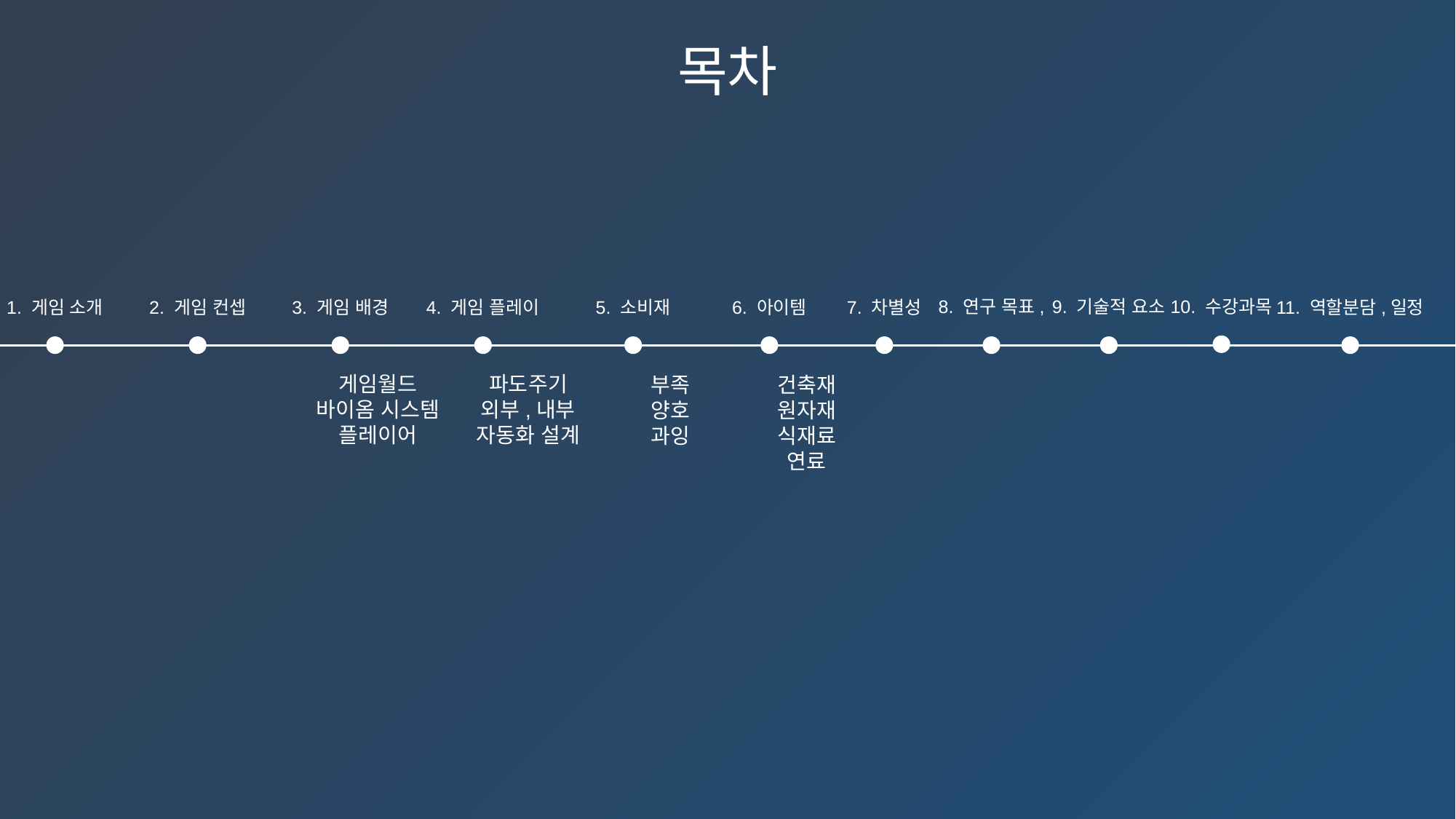

목차
8. 연구 목표,

9. 기술적 요소

10. 수강과목

1. 게임 소개

2. 게임 컨셉

3. 게임 배경

4. 게임 플레이

5. 소비재

6. 아이템

7. 차별성

11. 역할분담,일정

게임월드
바이옴 시스템
플레이어
파도주기
외부,내부
자동화 설계
부족
양호
과잉
건축재
원자재
식재료
연료